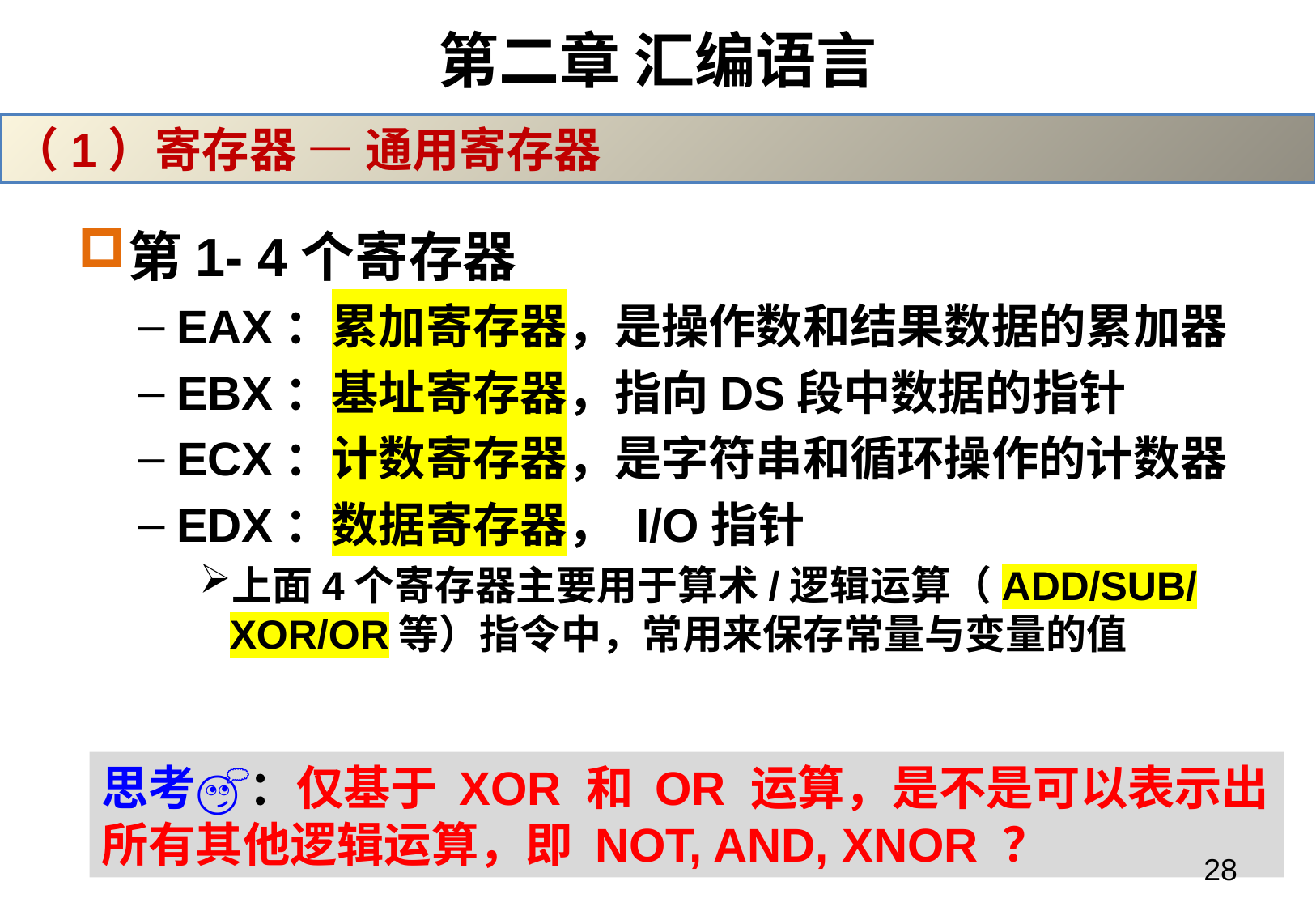

# 第二章 汇编语言
（1）寄存器 — 通用寄存器
第1- 4个寄存器
EAX：累加寄存器，是操作数和结果数据的累加器
EBX：基址寄存器，指向DS段中数据的指针
ECX：计数寄存器，是字符串和循环操作的计数器
EDX：数据寄存器， I/O指针
上面4个寄存器主要用于算术/逻辑运算（ADD/SUB/XOR/OR等）指令中，常用来保存常量与变量的值
思考🤔：仅基于 XOR 和 OR 运算，是不是可以表示出所有其他逻辑运算，即 NOT, AND, XNOR ？
28